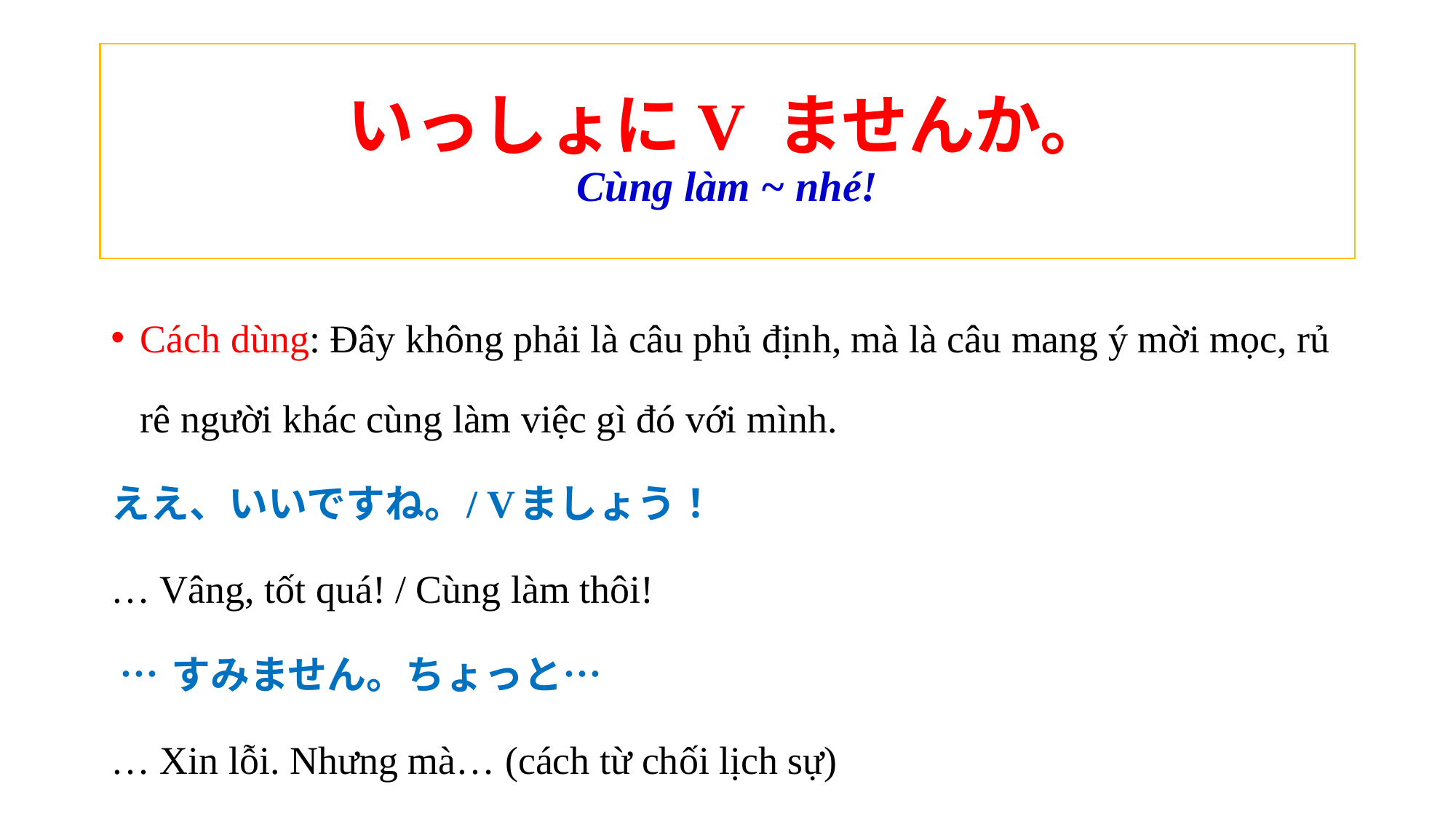

# いっしょにV ませんか。 Cùng làm ~ nhé!
Cách dùng: Đây không phải là câu phủ định, mà là câu mang ý mời mọc, rủ rê người khác cùng làm việc gì đó với mình.
ええ、いいですね。/ Vましょう！
… Vâng, tốt quá! / Cùng làm thôi!
 … すみません。ちょっと…
… Xin lỗi. Nhưng mà… (cách từ chối lịch sự)